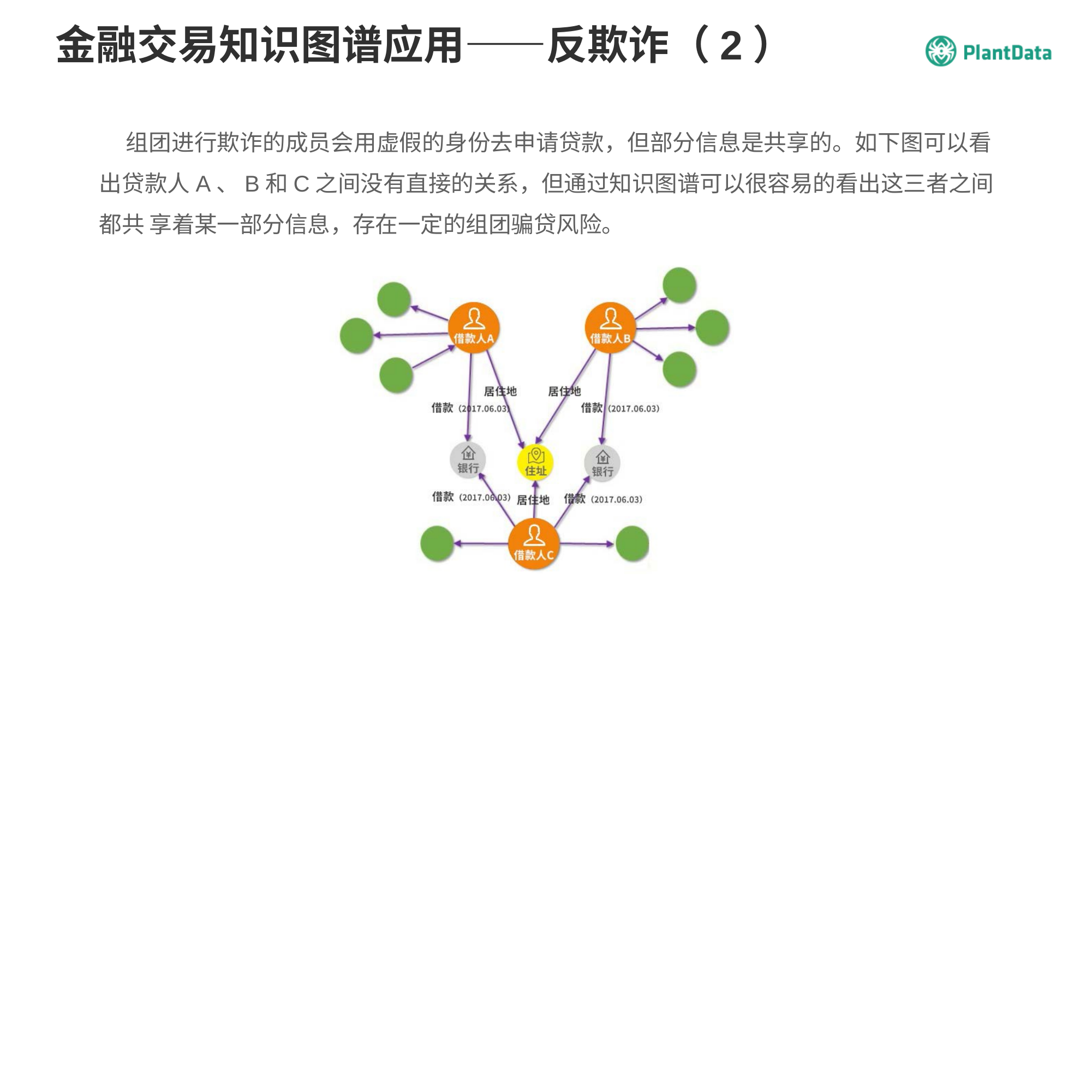

# 金融交易知识图谱应用——反欺诈（2）
组团进行欺诈的成员会用虚假的身份去申请贷款，但部分信息是共享的。如下图可以看 出贷款人A、B和C之间没有直接的关系，但通过知识图谱可以很容易的看出这三者之间都共 享着某一部分信息，存在一定的组团骗贷风险。